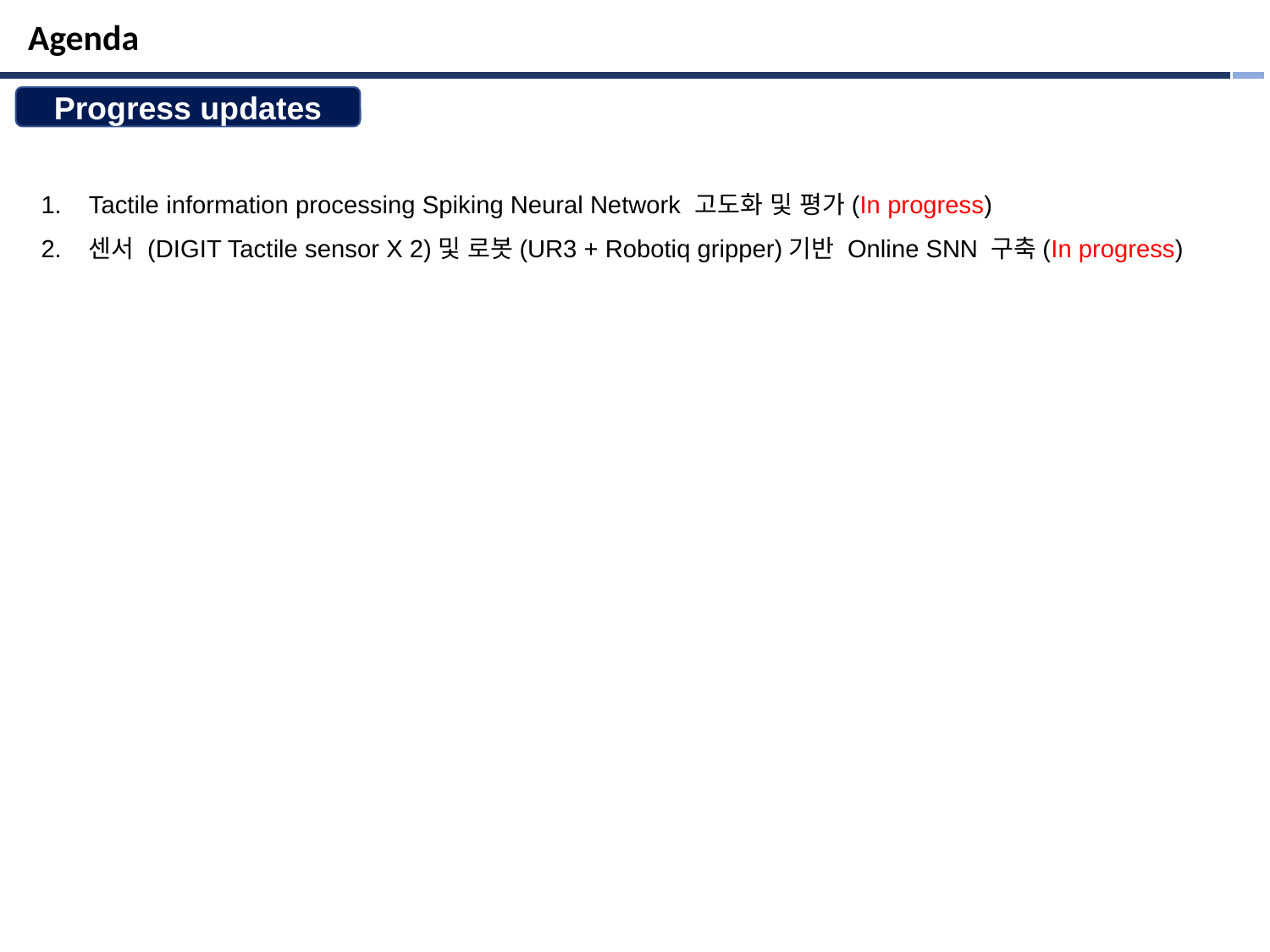

Agenda
Progress updates
Tactile information processing Spiking Neural Network 고도화 및 평가(In progress)
센서 (DIGIT Tactile sensor X 2)및 로봇(UR3 + Robotiq gripper)기반 Online SNN 구축(In progress)